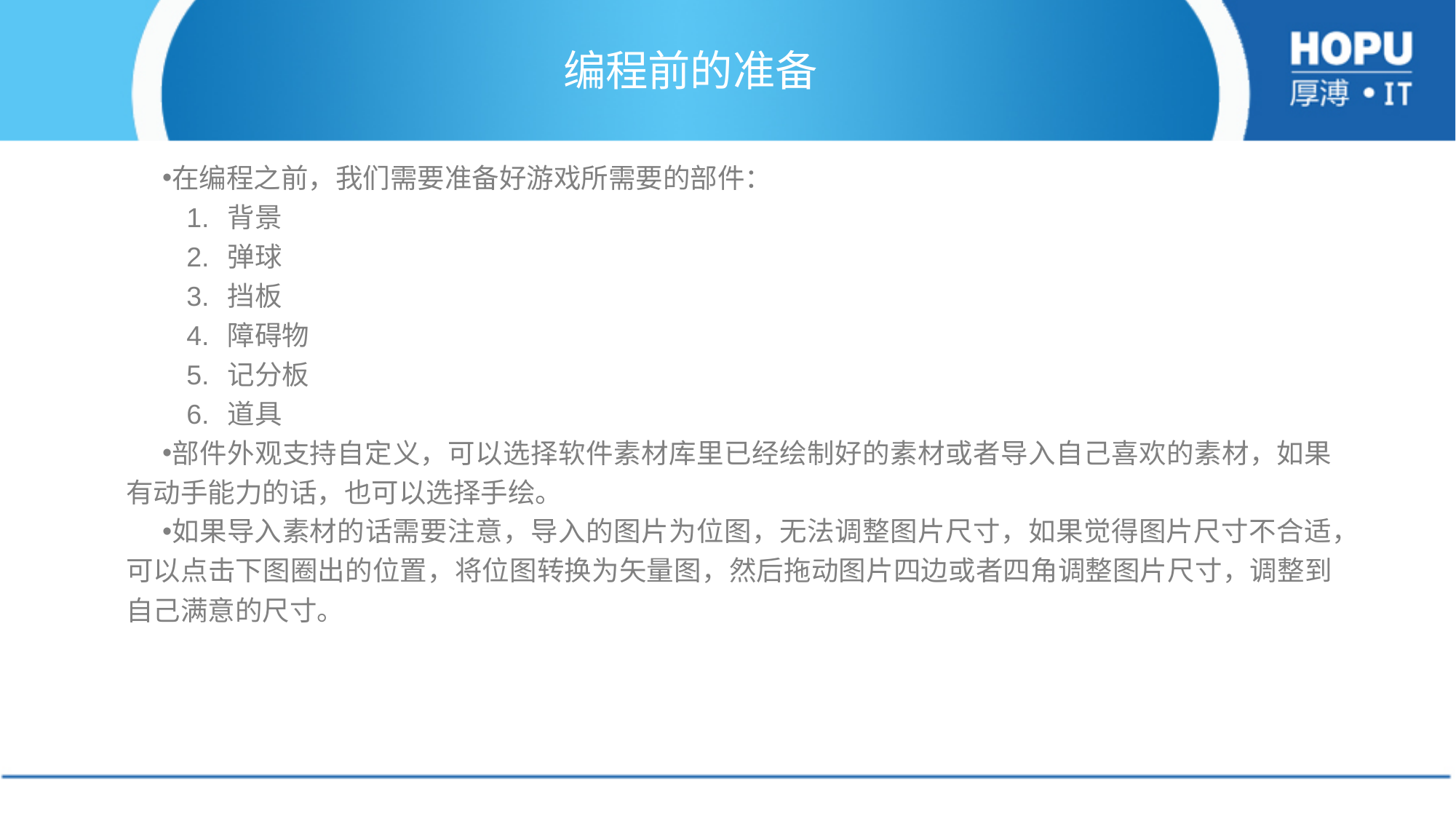

# 编程前的准备
在编程之前，我们需要准备好游戏所需要的部件：
背景
弹球
挡板
障碍物
记分板
道具
部件外观支持自定义，可以选择软件素材库里已经绘制好的素材或者导入自己喜欢的素材，如果有动手能力的话，也可以选择手绘。
如果导入素材的话需要注意，导入的图片为位图，无法调整图片尺寸，如果觉得图片尺寸不合适，可以点击下图圈出的位置，将位图转换为矢量图，然后拖动图片四边或者四角调整图片尺寸，调整到自己满意的尺寸。